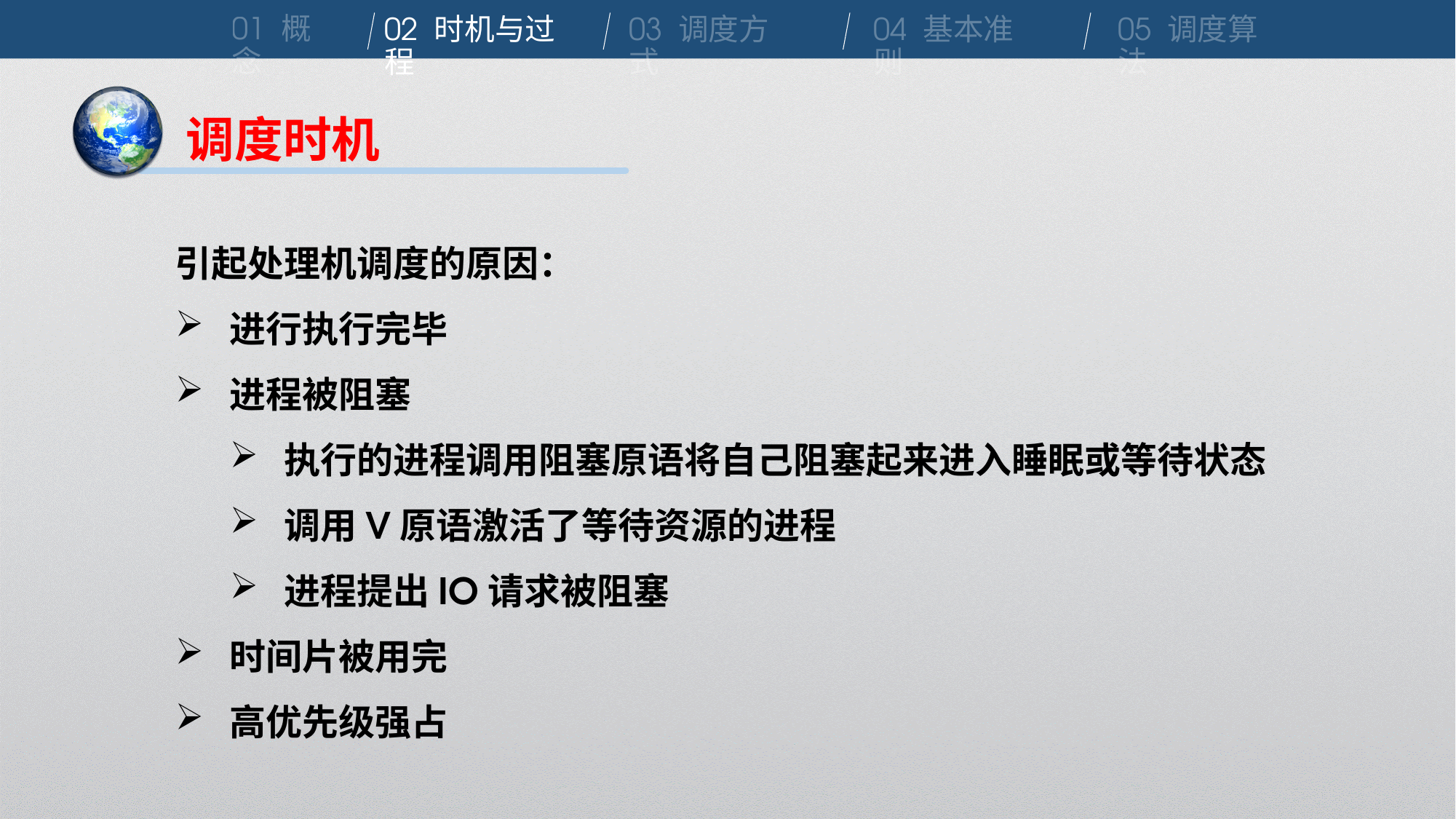

01 概念
02 时机与过程
03 调度方式
04 基本准则
05 调度算法
调度时机
引起处理机调度的原因：
进行执行完毕
进程被阻塞
执行的进程调用阻塞原语将自己阻塞起来进入睡眠或等待状态
调用V原语激活了等待资源的进程
进程提出IO请求被阻塞
时间片被用完
高优先级强占